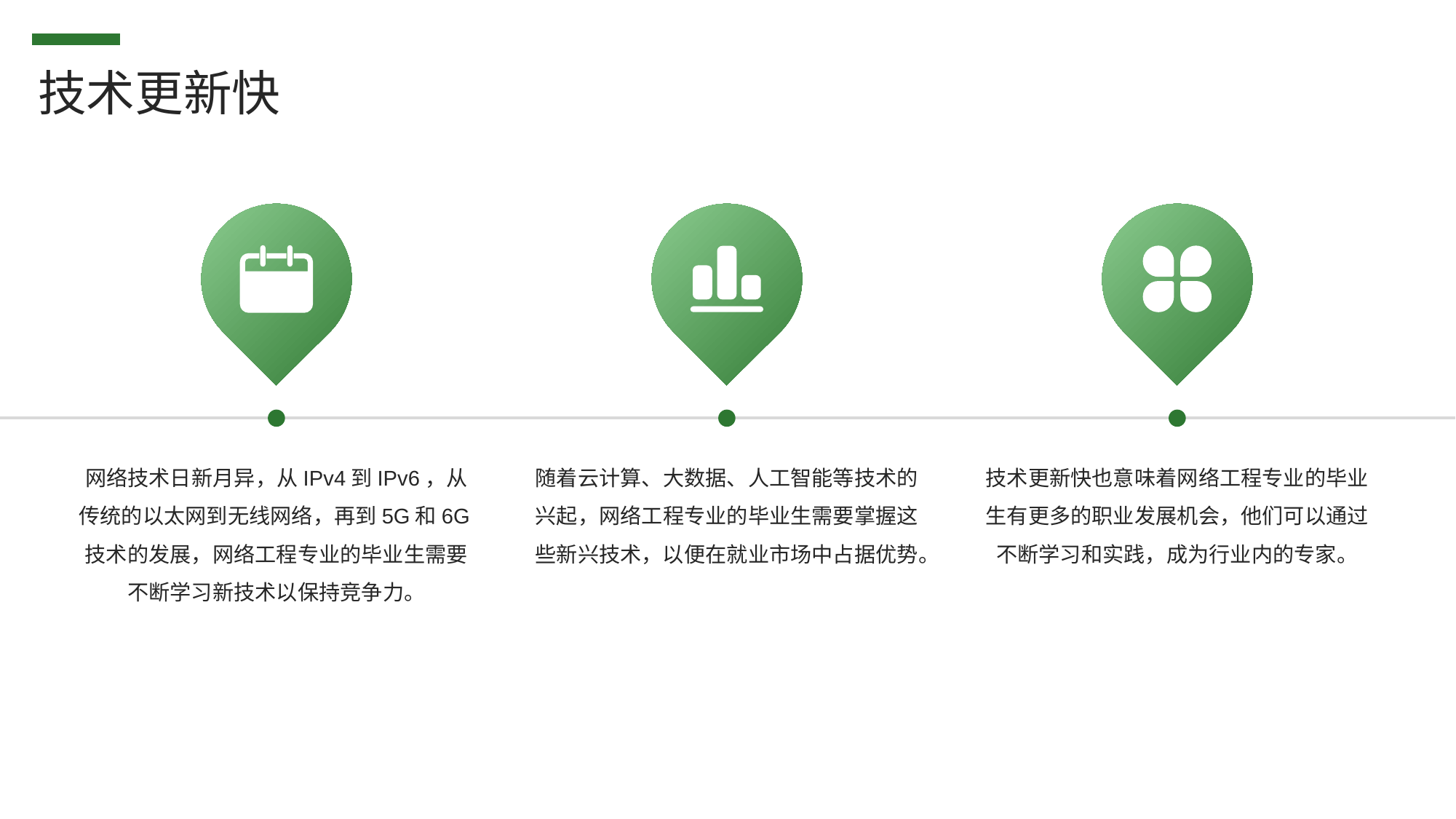

技术更新快

网络技术日新月异，从IPv4到IPv6，从传统的以太网到无线网络，再到5G和6G技术的发展，网络工程专业的毕业生需要不断学习新技术以保持竞争力。
随着云计算、大数据、人工智能等技术的兴起，网络工程专业的毕业生需要掌握这些新兴技术，以便在就业市场中占据优势。
技术更新快也意味着网络工程专业的毕业生有更多的职业发展机会，他们可以通过不断学习和实践，成为行业内的专家。